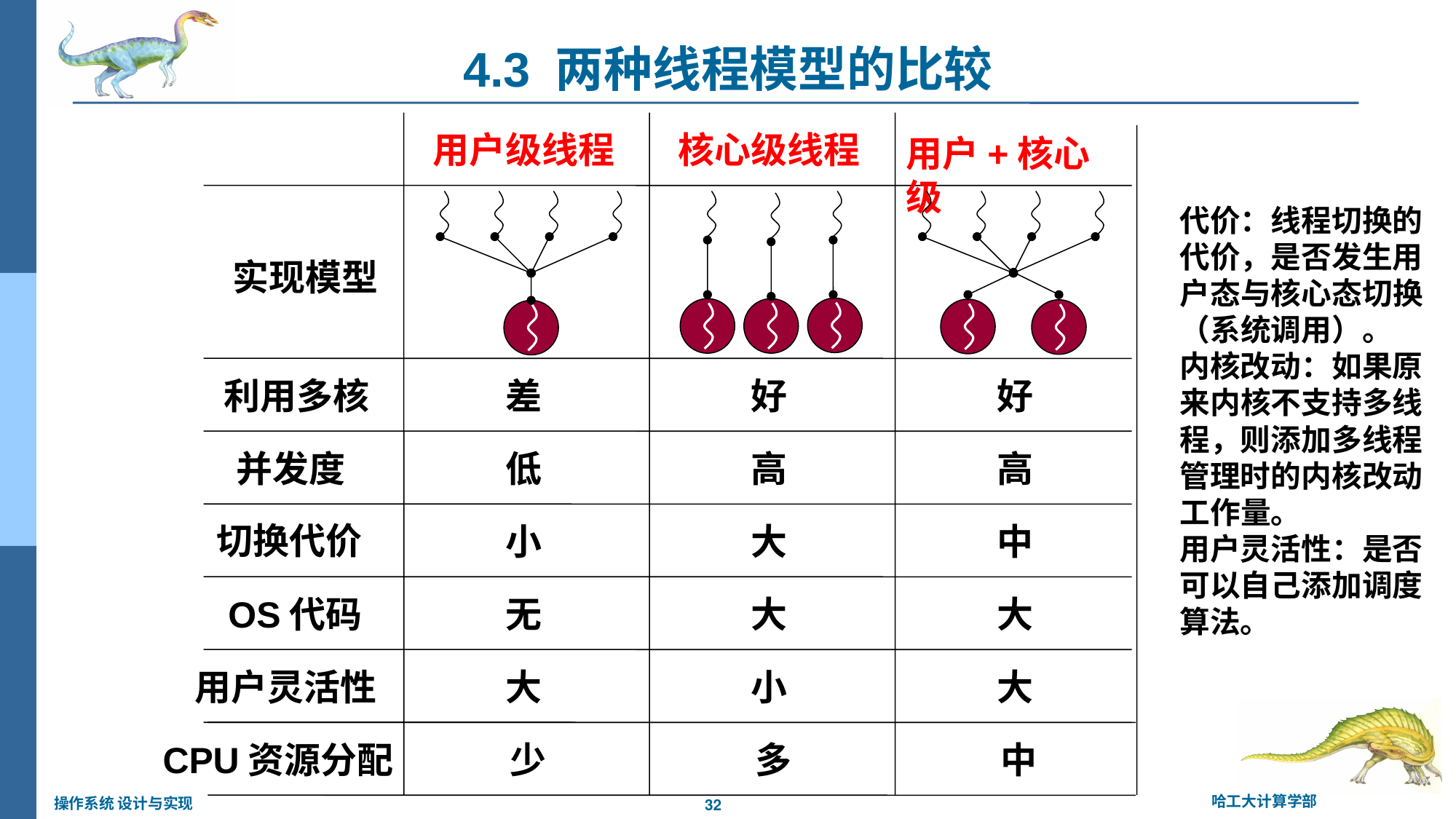

# 4.3 两种线程模型的比较

用户级线程
核心级线程

用户+核心级

代价：线程切换的代价，是否发生用户态与核心态切换（系统调用）。
内核改动：如果原来内核不支持多线程，则添加多线程管理时的内核改动工作量。
用户灵活性：是否可以自己添加调度算法。

实现模型

利用多核
差
好
好

并发度
低
高
高

切换代价
小
大
中

OS代码
无
大
大

用户灵活性
大
小
大

CPU资源分配
少
多
中